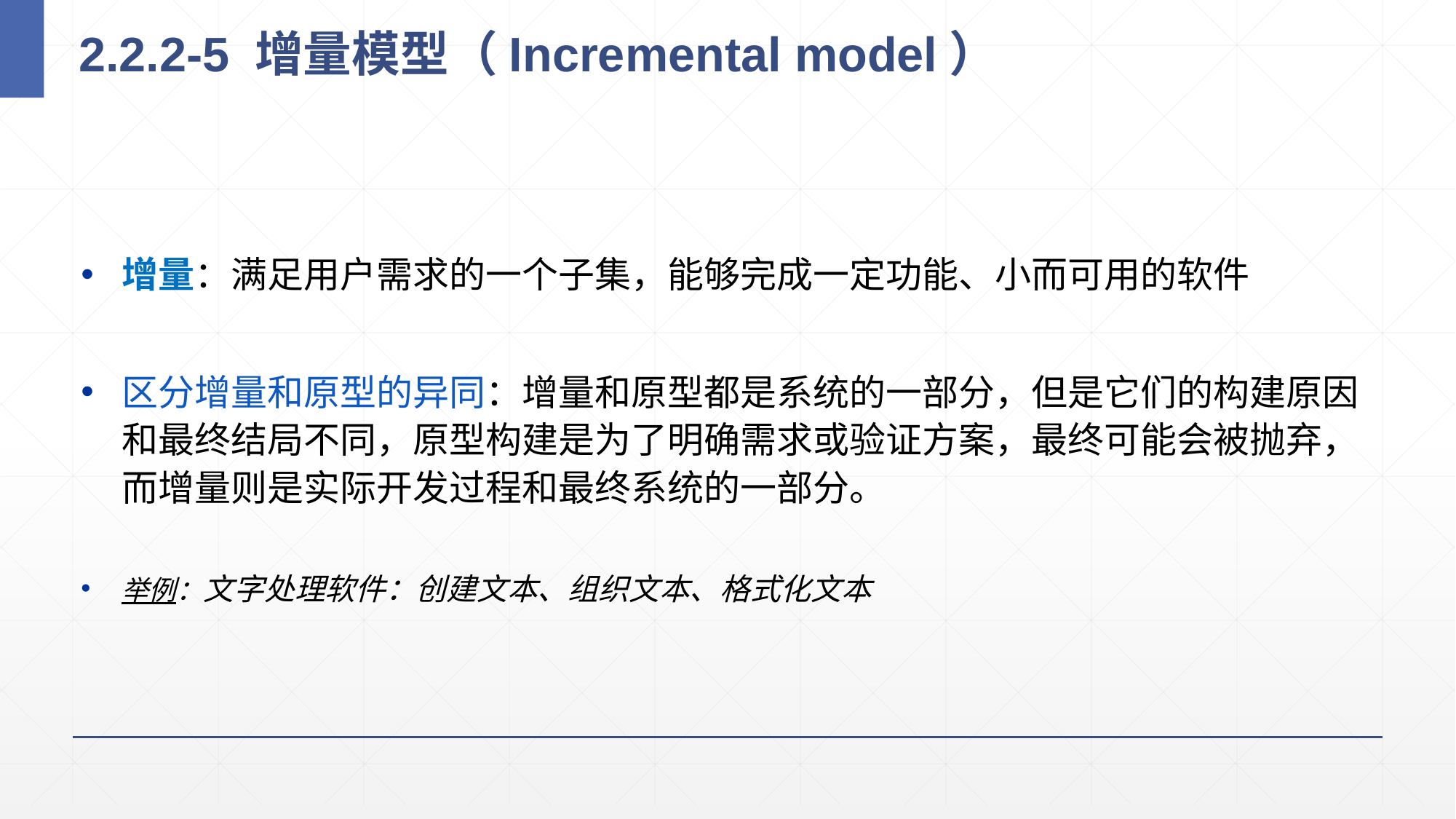

# 2.2.2-5 增量模型（Incremental model）
增量：满足用户需求的一个子集，能够完成一定功能、小而可用的软件

区分增量和原型的异同：增量和原型都是系统的一部分，但是它们的构建原因和最终结局不同，原型构建是为了明确需求或验证方案，最终可能会被抛弃，而增量则是实际开发过程和最终系统的一部分。

举例：文字处理软件：创建文本、组织文本、格式化文本